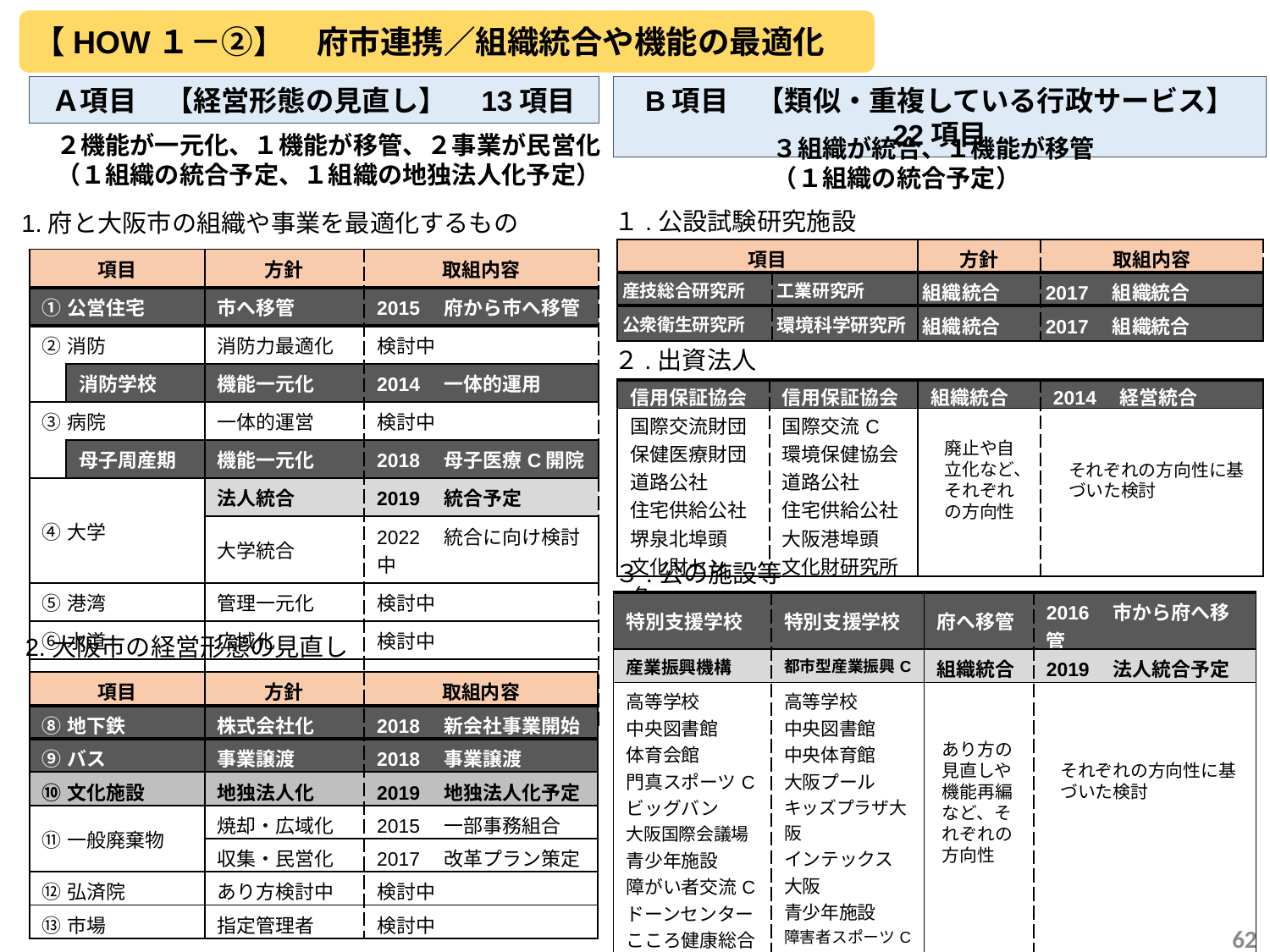

【HOW１－②】　府市連携／組織統合や機能の最適化
Ａ項目　【経営形態の見直し】　13項目
B項目　【類似・重複している行政サービス】 22項目
２機能が一元化、１機能が移管、２事業が民営化
（１組織の統合予定、１組織の地独法人化予定）
３組織が統合、１機能が移管
（１組織の統合予定）
１.公設試験研究施設
1.府と大阪市の組織や事業を最適化するもの
| 項目 |  | 方針 | 取組内容 |
| --- | --- | --- | --- |
| 産技総合研究所 | 工業研究所 | 組織統合 | 2017　組織統合 |
| 公衆衛生研究所 | 環境科学研究所 | 組織統合 | 2017　組織統合 |
| 項目 |  | 方針 | 取組内容 |
| --- | --- | --- | --- |
| ①公営住宅 |  | 市へ移管 | 2015　府から市へ移管 |
| ②消防 |  | 消防力最適化 | 検討中 |
|  | 消防学校 | 機能一元化 | 2014　一体的運用 |
| ③病院 |  | 一体的運営 | 検討中 |
|  | 母子周産期 | 機能一元化 | 2018　母子医療C開院 |
| ④大学 |  | 法人統合 | 2019　統合予定 |
|  |  | 大学統合 | 2022　統合に向け検討中 |
| ⑤港湾 |  | 管理一元化 | 検討中 |
| ⑥水道 |  | 広域化 | 検討中 |
| ⑦下水道 |  | コンセッション | 検討中 |
２.出資法人
| 信用保証協会 | 信用保証協会 | 組織統合 | 2014　経営統合 |
| --- | --- | --- | --- |
| 国際交流財団 保健医療財団 道路公社 住宅供給公社 堺泉北埠頭 文化財センター | 国際交流C 環境保健協会 道路公社 住宅供給公社 大阪港埠頭 文化財研究所 |  |  |
廃止や自立化など、それぞれの方向性
それぞれの方向性に基づいた検討
３.公の施設等
| 特別支援学校 | 特別支援学校 | 府へ移管 | 2016　市から府へ移管 |
| --- | --- | --- | --- |
| 産業振興機構 | 都市型産業振興C | 組織統合 | 2019　法人統合予定 |
| 高等学校 中央図書館 体育会館 門真スポーツC ビッグバン 大阪国際会議場 青少年施設 障がい者交流C ドーンセンター こころ健康総合C 動物愛護管理C | 高等学校 中央図書館 中央体育館 大阪プール キッズプラザ大阪 インテックス大阪 青少年施設 障害者スポーツC クレオ大阪 こころの健康C 動物管理C |  |  |
2.大阪市の経営形態の見直し
| 項目 | 方針 | 取組内容 |
| --- | --- | --- |
| ⑧地下鉄 | 株式会社化 | 2018　新会社事業開始 |
| ⑨バス | 事業譲渡 | 2018　事業譲渡 |
| ⑩文化施設 | 地独法人化 | 2019　地独法人化予定 |
| ⑪一般廃棄物 | 焼却・広域化 | 2015　一部事務組合 |
|  | 収集・民営化 | 2017　改革プラン策定 |
| ⑫弘済院 | あり方検討中 | 検討中 |
| ⑬市場 | 指定管理者 | 検討中 |
あり方の見直しや機能再編など、それぞれの方向性
それぞれの方向性に基づいた検討
62